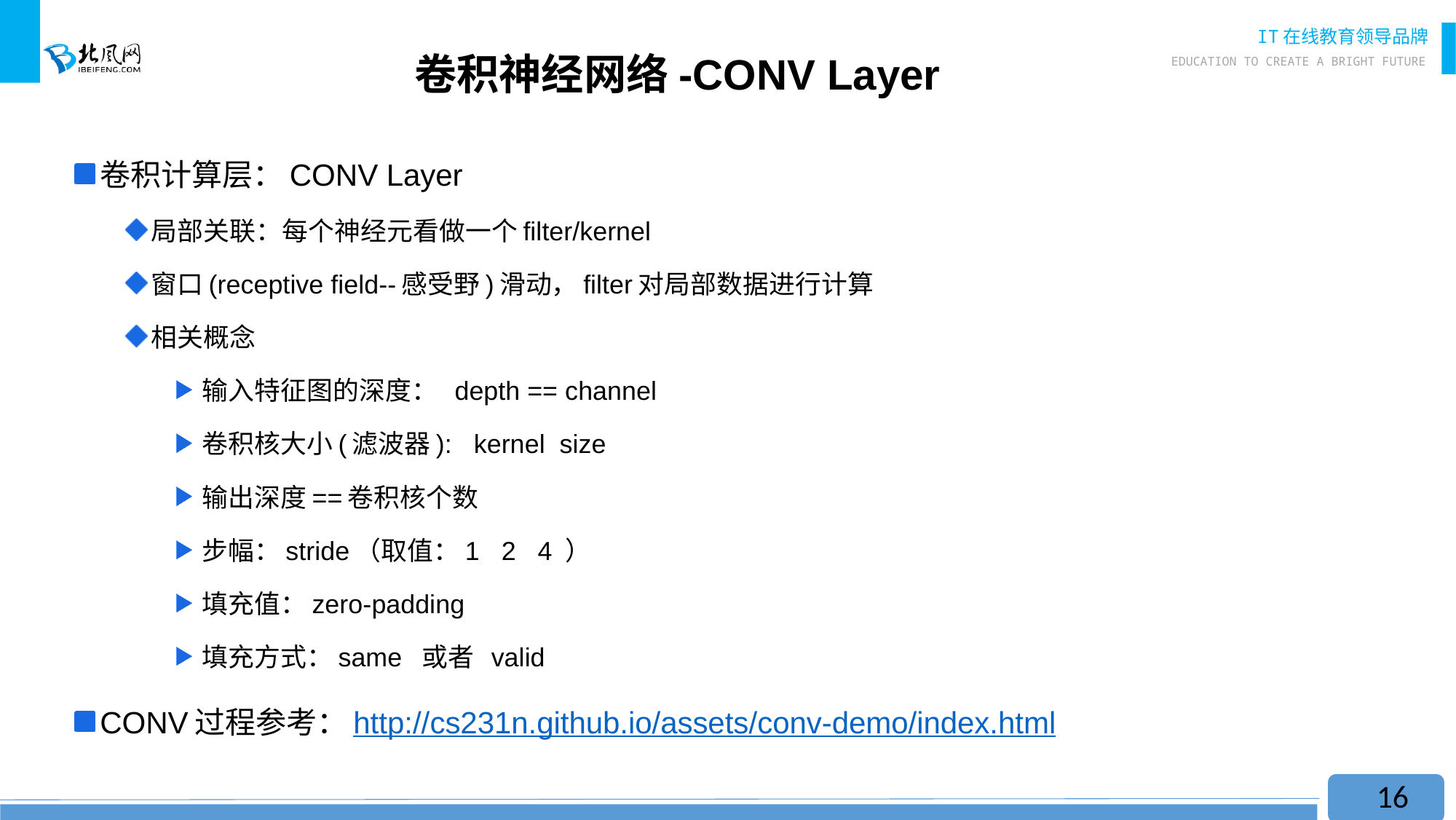

# 卷积神经网络-CONV Layer
卷积计算层：CONV Layer
局部关联：每个神经元看做一个filter/kernel
窗口(receptive field--感受野)滑动，filter对局部数据进行计算
相关概念
输入特征图的深度：  depth == channel
卷积核大小(滤波器):   kernel  size
输出深度==卷积核个数
步幅：stride（取值：1   2   4 ）
填充值：zero-padding
填充方式：same  或者  valid
CONV过程参考：http://cs231n.github.io/assets/conv-demo/index.html